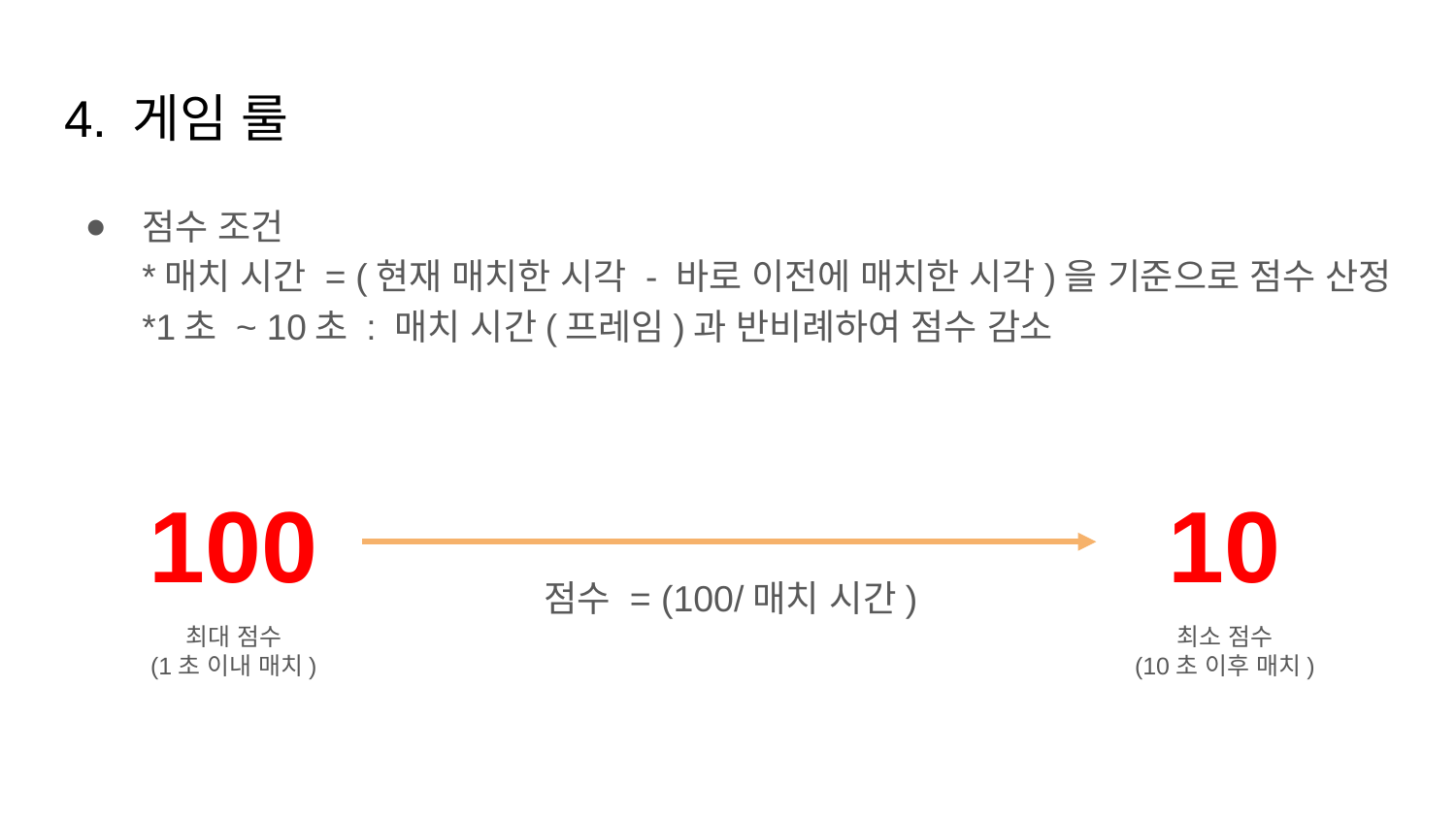

# 4. 게임 룰
점수 조건
*매치 시간 = (현재 매치한 시각 - 바로 이전에 매치한 시각)을 기준으로 점수 산정
*1초 ~ 10초 : 매치 시간(프레임)과 반비례하여 점수 감소
10
100
점수 = (100/매치 시간)
최소 점수
(10초 이후 매치)
최대 점수
(1초 이내 매치)